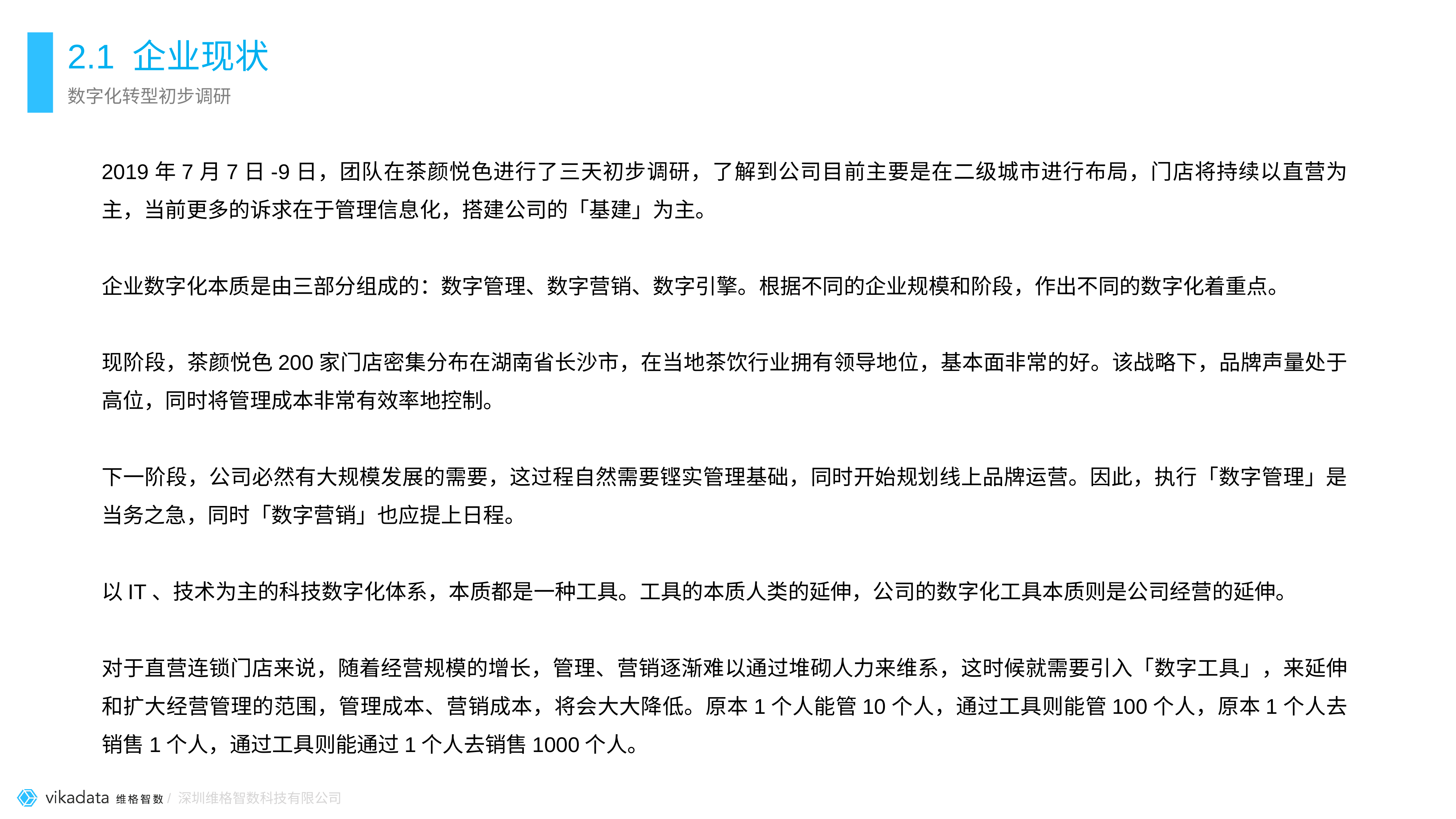

# 2.1 企业现状
数字化转型初步调研
2019年7月7日-9日，团队在茶颜悦色进行了三天初步调研，了解到公司目前主要是在二级城市进行布局，门店将持续以直营为主，当前更多的诉求在于管理信息化，搭建公司的「基建」为主。

企业数字化本质是由三部分组成的：数字管理、数字营销、数字引擎。根据不同的企业规模和阶段，作出不同的数字化着重点。

现阶段，茶颜悦色200家门店密集分布在湖南省长沙市，在当地茶饮行业拥有领导地位，基本面非常的好。该战略下，品牌声量处于高位，同时将管理成本非常有效率地控制。

下一阶段，公司必然有大规模发展的需要，这过程自然需要铿实管理基础，同时开始规划线上品牌运营。因此，执行「数字管理」是当务之急，同时「数字营销」也应提上日程。

以IT、技术为主的科技数字化体系，本质都是一种工具。工具的本质人类的延伸，公司的数字化工具本质则是公司经营的延伸。

对于直营连锁门店来说，随着经营规模的增长，管理、营销逐渐难以通过堆砌人力来维系，这时候就需要引入「数字工具」，来延伸和扩大经营管理的范围，管理成本、营销成本，将会大大降低。原本1个人能管10个人，通过工具则能管100个人，原本1个人去销售1个人，通过工具则能通过1个人去销售1000个人。